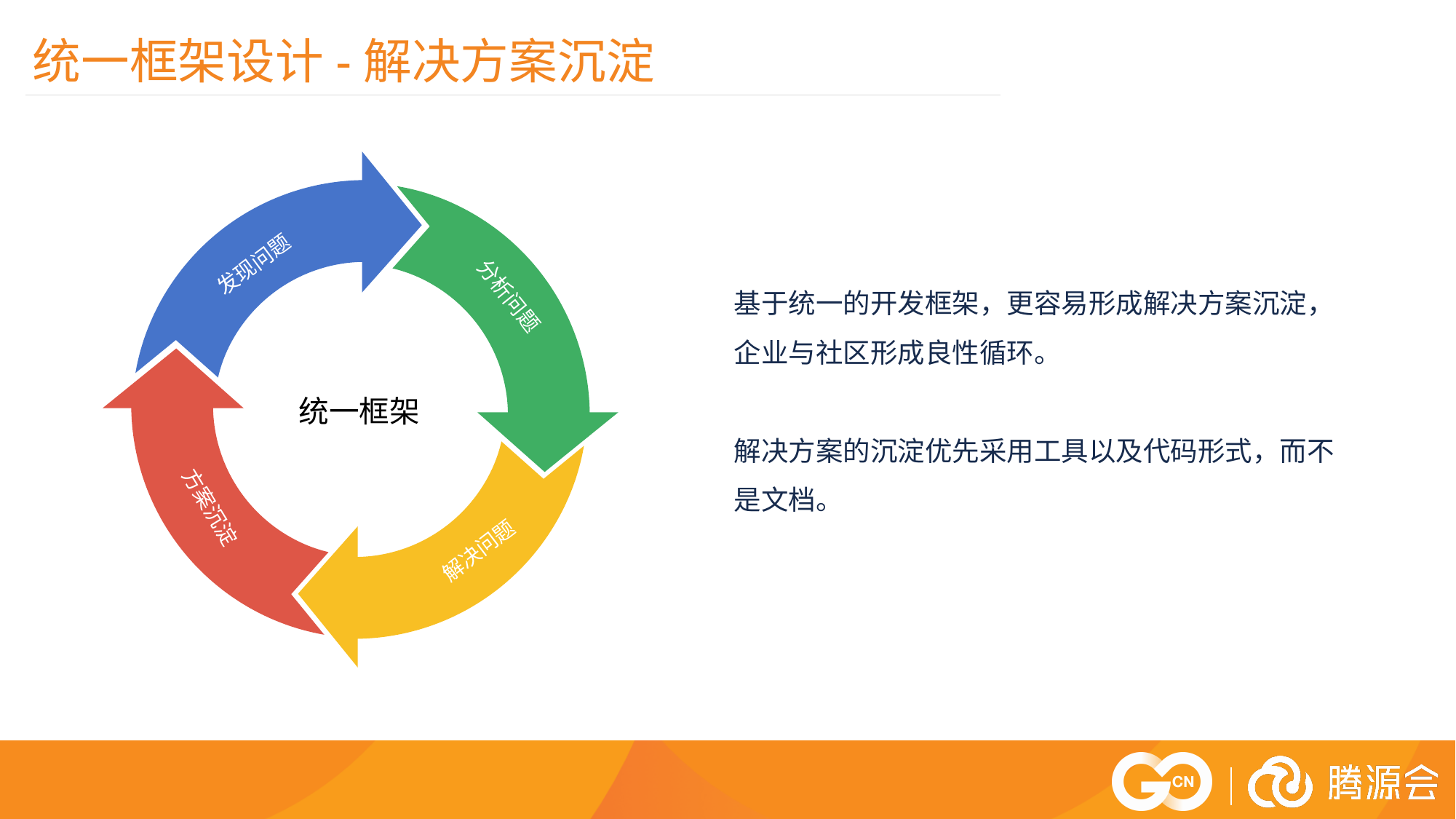

统一框架设计-解决方案沉淀

发现问题
分析问题
方案沉淀
解决问题
统一框架
基于统一的开发框架，更容易形成解决方案沉淀，企业与社区形成良性循环。

解决方案的沉淀优先采用工具以及代码形式，而不是文档。